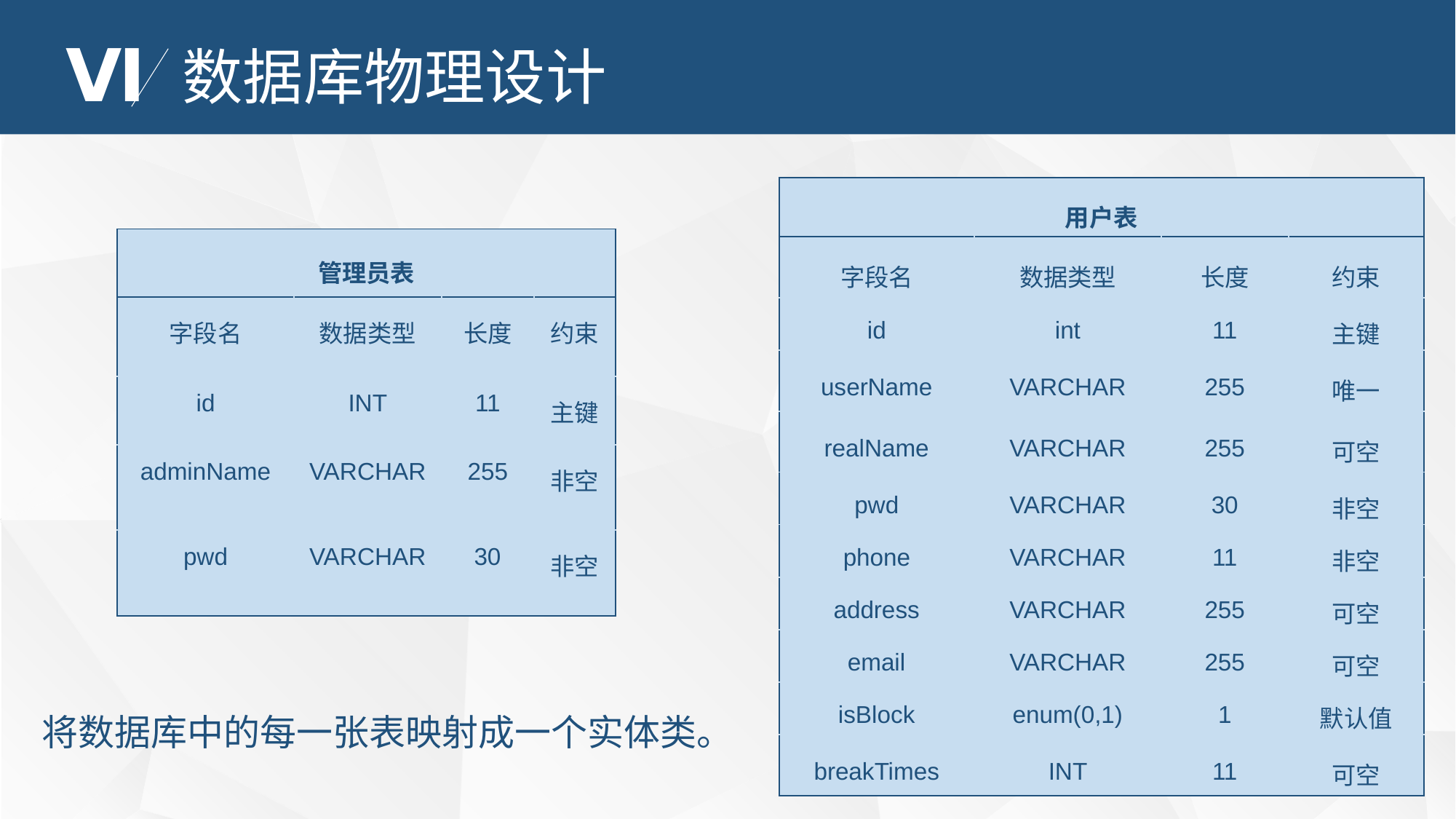

Ⅵ
数据库物理设计
| 用户表 |  |  |  |
| --- | --- | --- | --- |
| 字段名 | 数据类型 | 长度 | 约束 |
| id | int | 11 | 主键 |
| userName | VARCHAR | 255 | 唯一 |
| realName | VARCHAR | 255 | 可空 |
| pwd | VARCHAR | 30 | 非空 |
| phone | VARCHAR | 11 | 非空 |
| address | VARCHAR | 255 | 可空 |
| email | VARCHAR | 255 | 可空 |
| isBlock | enum(0,1) | 1 | 默认值 |
| breakTimes | INT | 11 | 可空 |
| 管理员表 |  |  |  |
| --- | --- | --- | --- |
| 字段名 | 数据类型 | 长度 | 约束 |
| id | INT | 11 | 主键 |
| adminName | VARCHAR | 255 | 非空 |
| pwd | VARCHAR | 30 | 非空 |
将数据库中的每一张表映射成一个实体类。